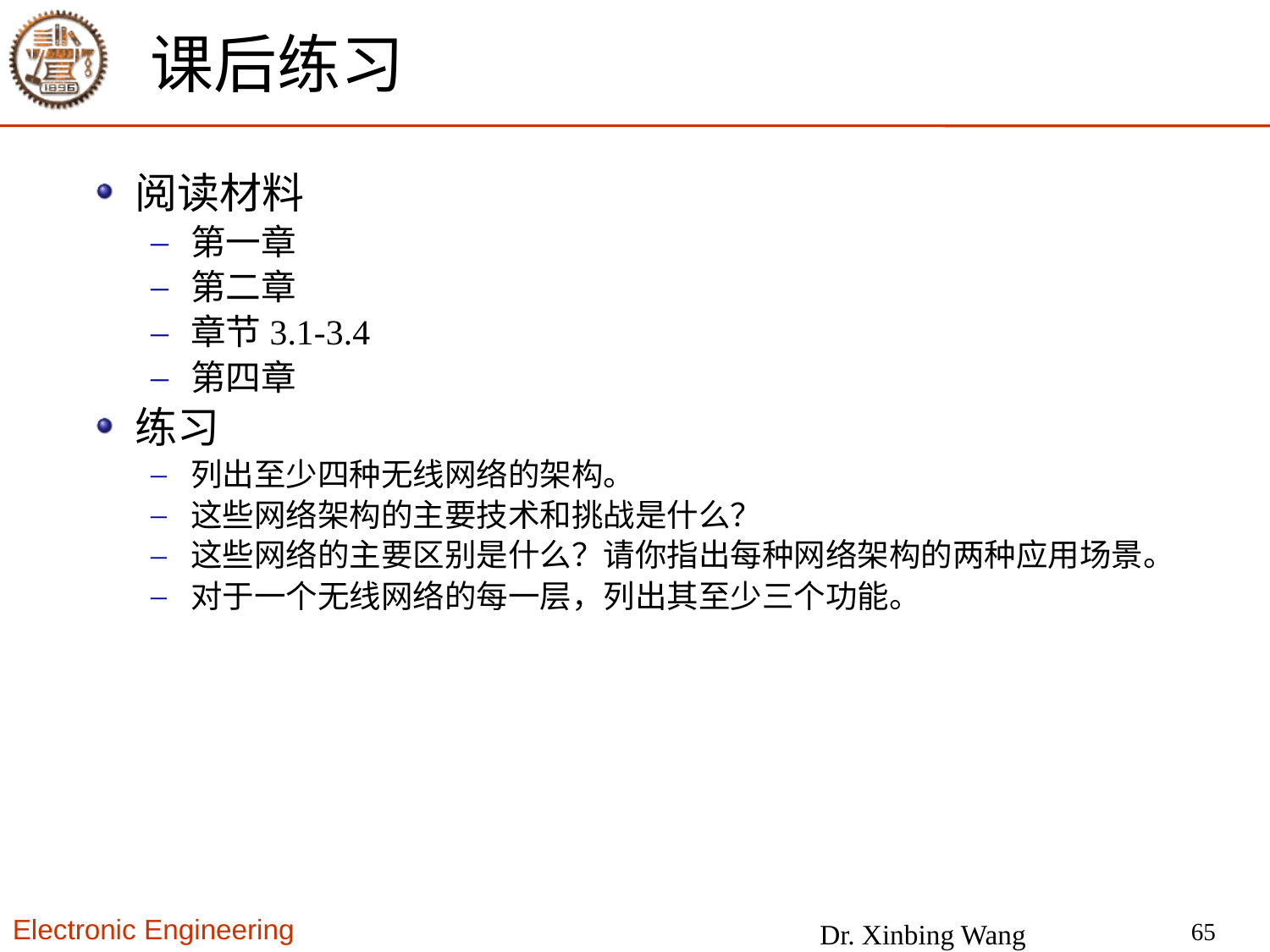

# 课后练习
阅读材料
第一章
第二章
章节3.1-3.4
第四章
练习
列出至少四种无线网络的架构。
这些网络架构的主要技术和挑战是什么？
这些网络的主要区别是什么？请你指出每种网络架构的两种应用场景。
对于一个无线网络的每一层，列出其至少三个功能。
65
Dr. Xinbing Wang